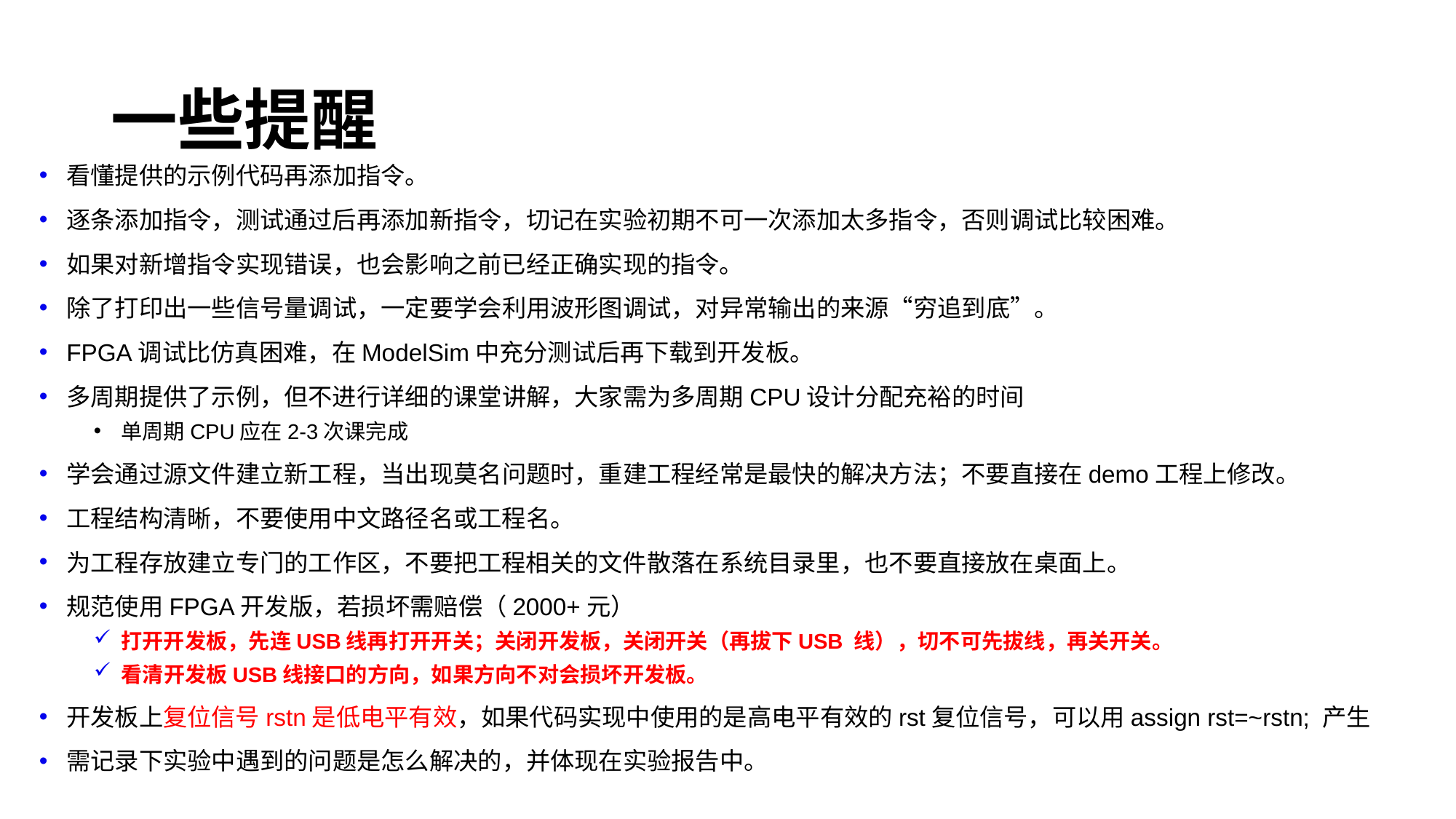

# 一些提醒
看懂提供的示例代码再添加指令。
逐条添加指令，测试通过后再添加新指令，切记在实验初期不可一次添加太多指令，否则调试比较困难。
如果对新增指令实现错误，也会影响之前已经正确实现的指令。
除了打印出一些信号量调试，一定要学会利用波形图调试，对异常输出的来源“穷追到底”。
FPGA调试比仿真困难，在ModelSim中充分测试后再下载到开发板。
多周期提供了示例，但不进行详细的课堂讲解，大家需为多周期CPU设计分配充裕的时间
单周期CPU应在2-3次课完成
学会通过源文件建立新工程，当出现莫名问题时，重建工程经常是最快的解决方法；不要直接在demo工程上修改。
工程结构清晰，不要使用中文路径名或工程名。
为工程存放建立专门的工作区，不要把工程相关的文件散落在系统目录里，也不要直接放在桌面上。
规范使用FPGA开发版，若损坏需赔偿（2000+元）
打开开发板，先连USB线再打开开关；关闭开发板，关闭开关（再拔下USB 线），切不可先拔线，再关开关。
看清开发板USB线接口的方向，如果方向不对会损坏开发板。
开发板上复位信号rstn是低电平有效，如果代码实现中使用的是高电平有效的rst复位信号，可以用assign rst=~rstn; 产生
需记录下实验中遇到的问题是怎么解决的，并体现在实验报告中。